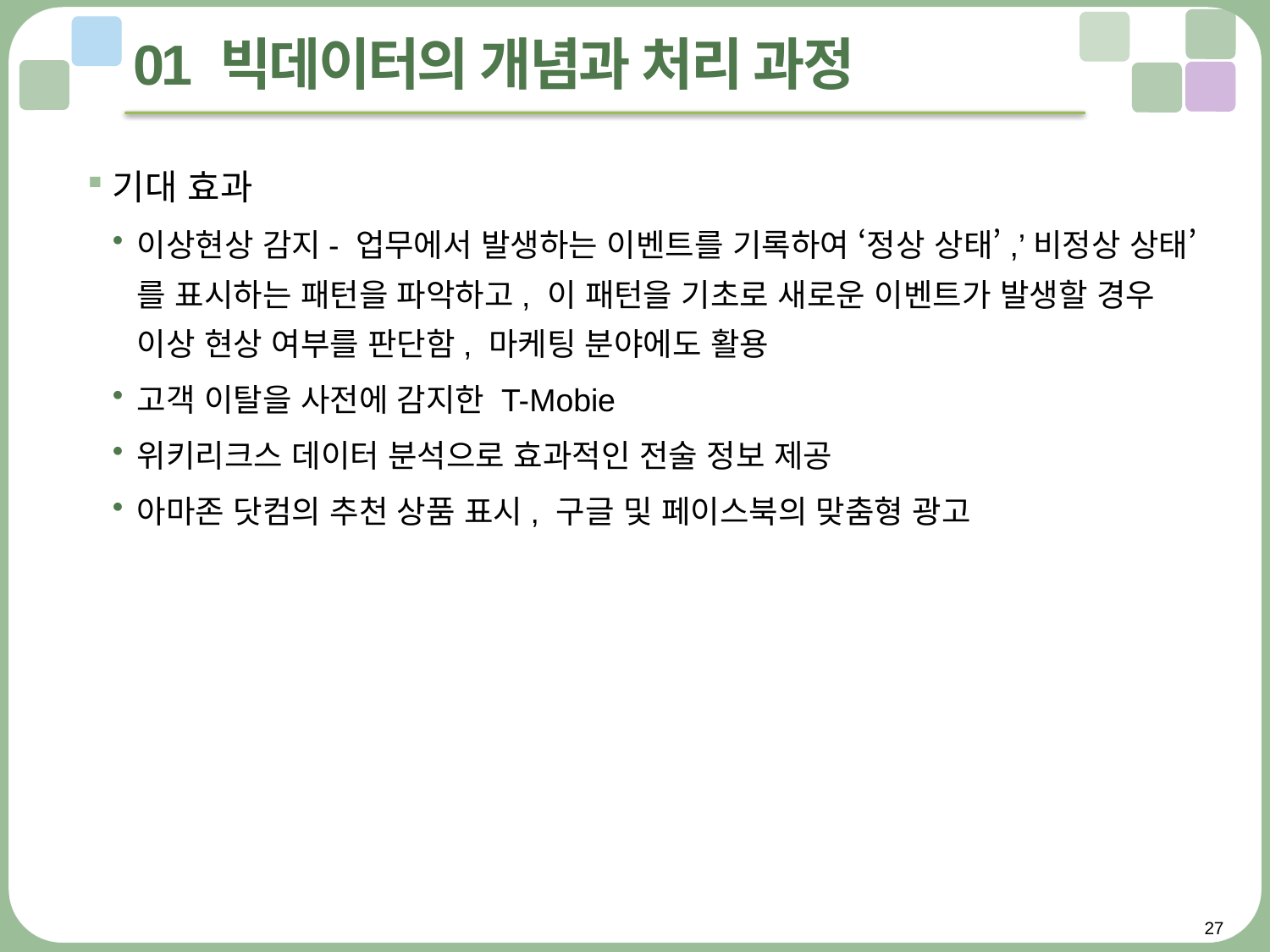

# 01 빅데이터의 개념과 처리 과정
기대 효과
이상현상 감지- 업무에서 발생하는 이벤트를 기록하여 ‘정상 상태’,’비정상 상태’를 표시하는 패턴을 파악하고, 이 패턴을 기초로 새로운 이벤트가 발생할 경우 이상 현상 여부를 판단함, 마케팅 분야에도 활용
고객 이탈을 사전에 감지한 T-Mobie
위키리크스 데이터 분석으로 효과적인 전술 정보 제공
아마존 닷컴의 추천 상품 표시, 구글 및 페이스북의 맞춤형 광고